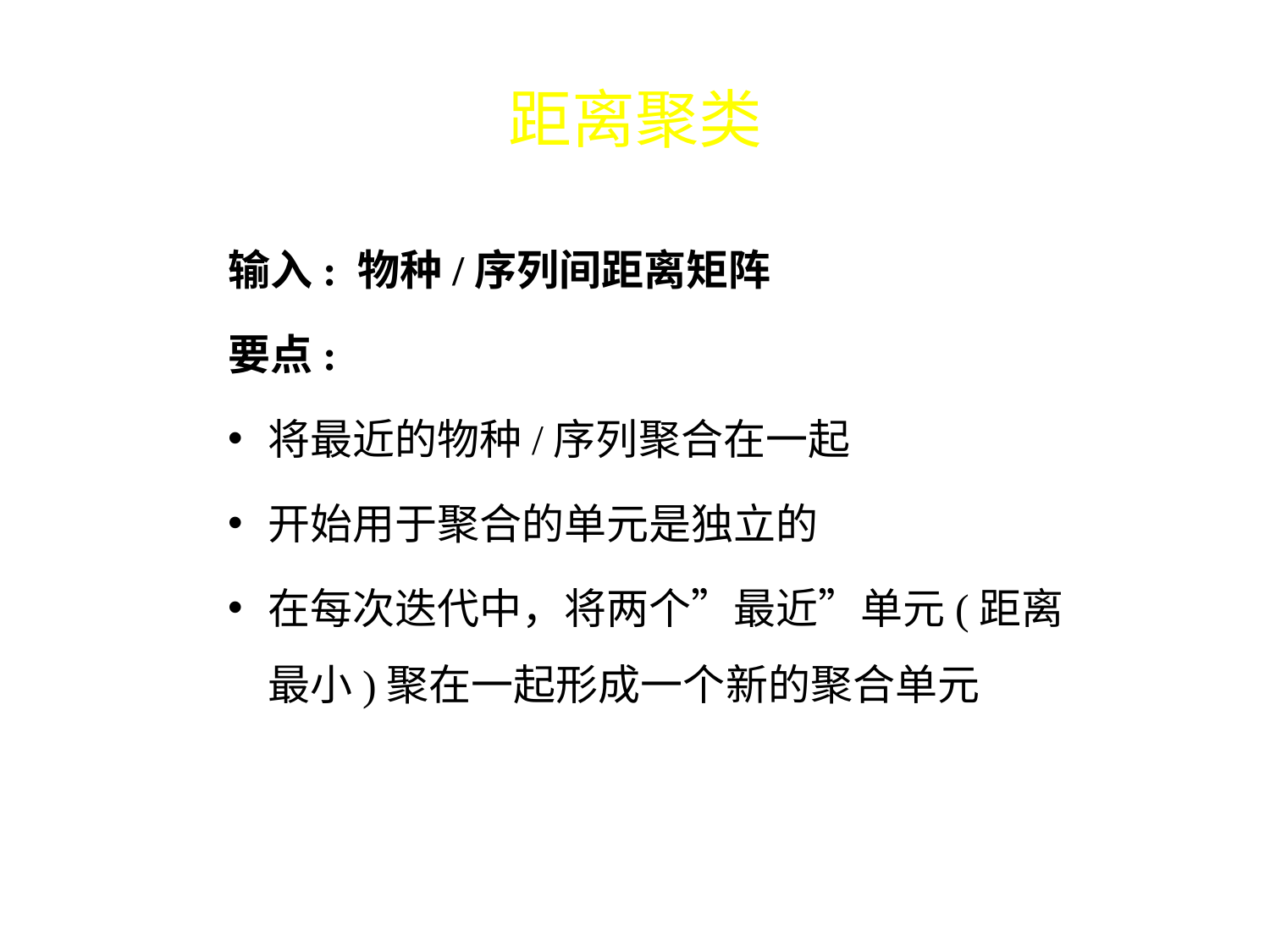

# 距离聚类
输入: 物种/序列间距离矩阵
要点:
将最近的物种/序列聚合在一起
开始用于聚合的单元是独立的
在每次迭代中，将两个”最近”单元(距离最小)聚在一起形成一个新的聚合单元